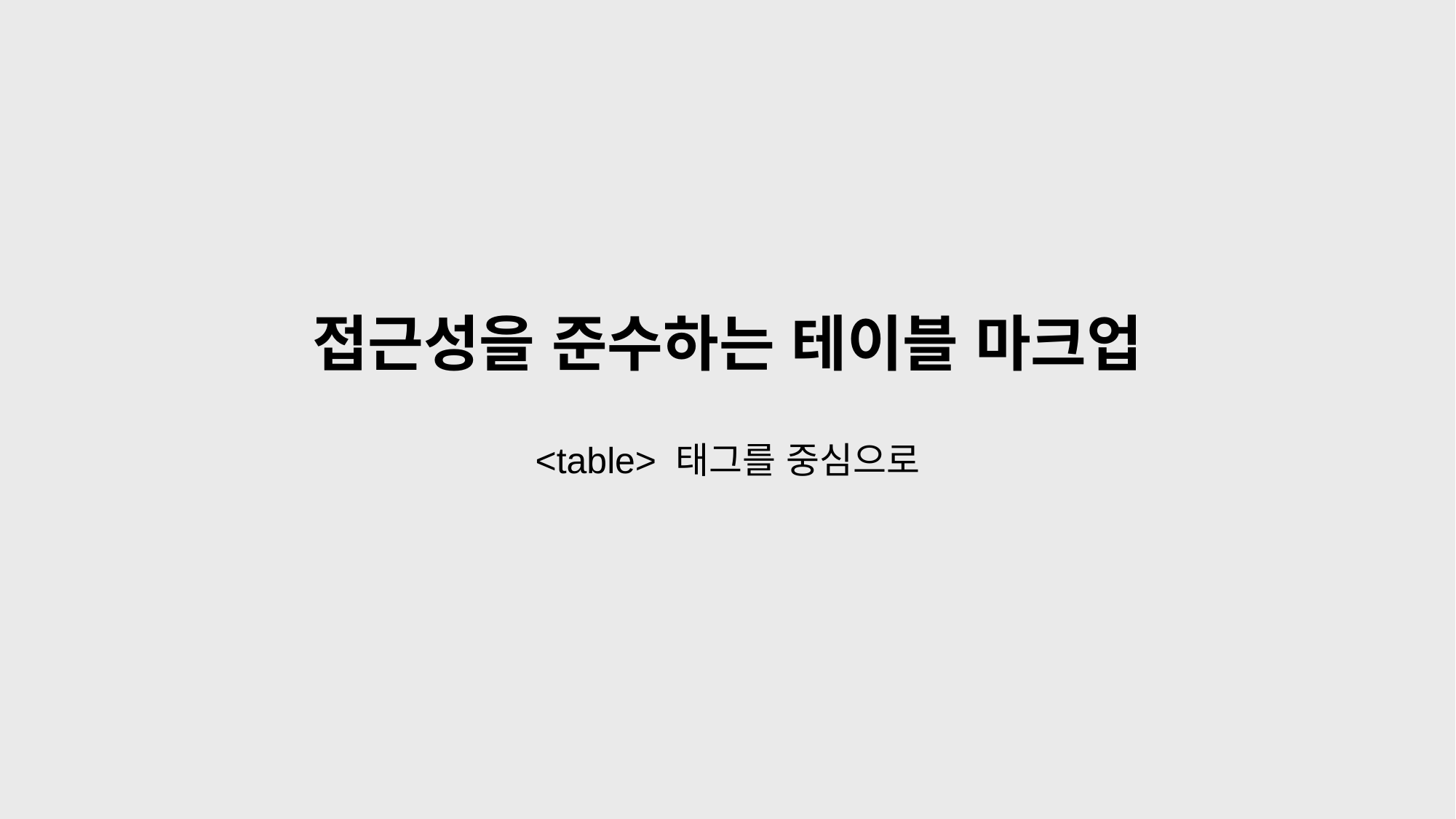

# 접근성을 준수하는 테이블 마크업

<table> 태그를 중심으로